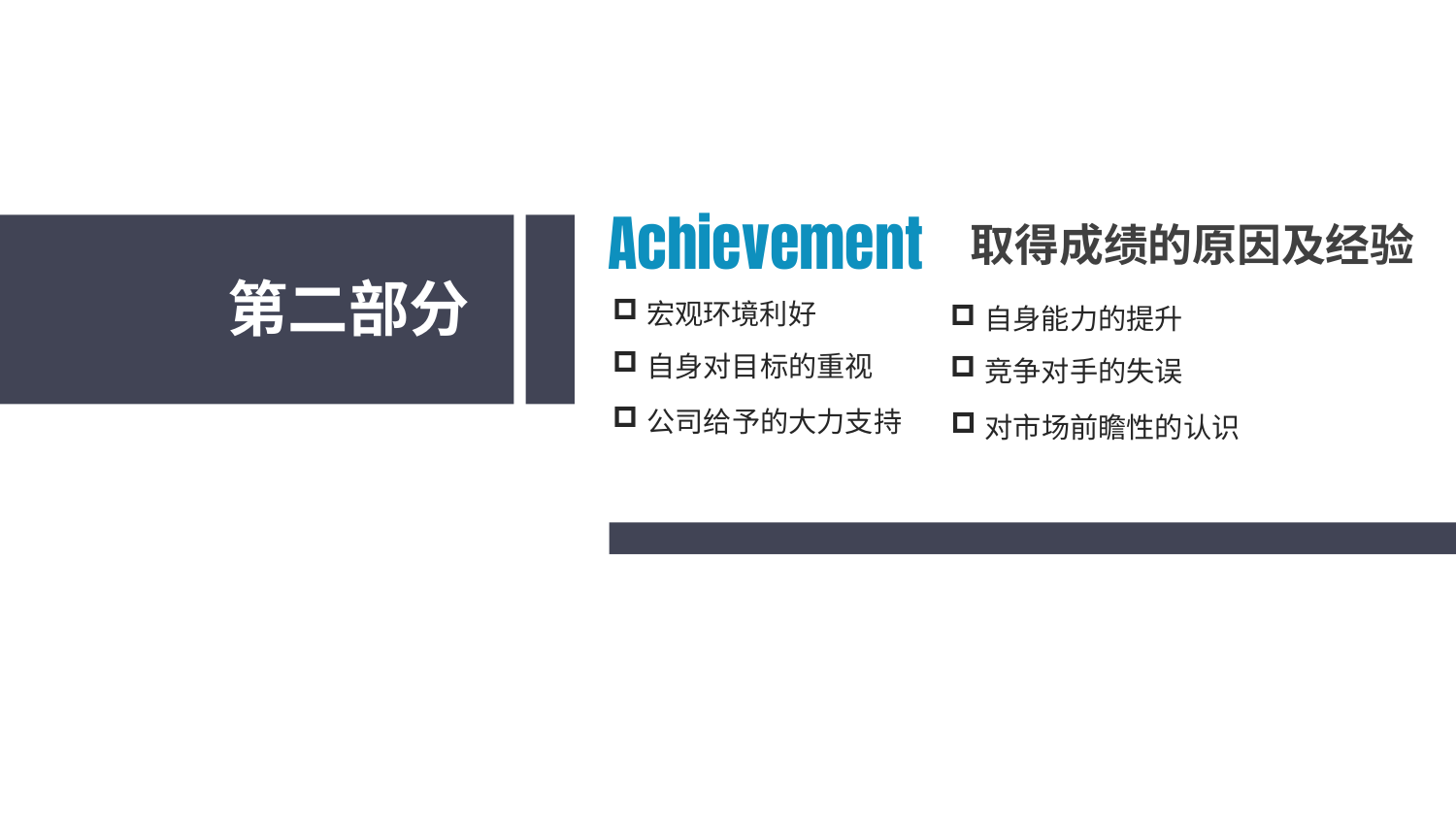

Achievement
取得成绩的原因及经验

第二部分
宏观环境利好
自身能力的提升
自身对目标的重视
竞争对手的失误
公司给予的大力支持
对市场前瞻性的认识